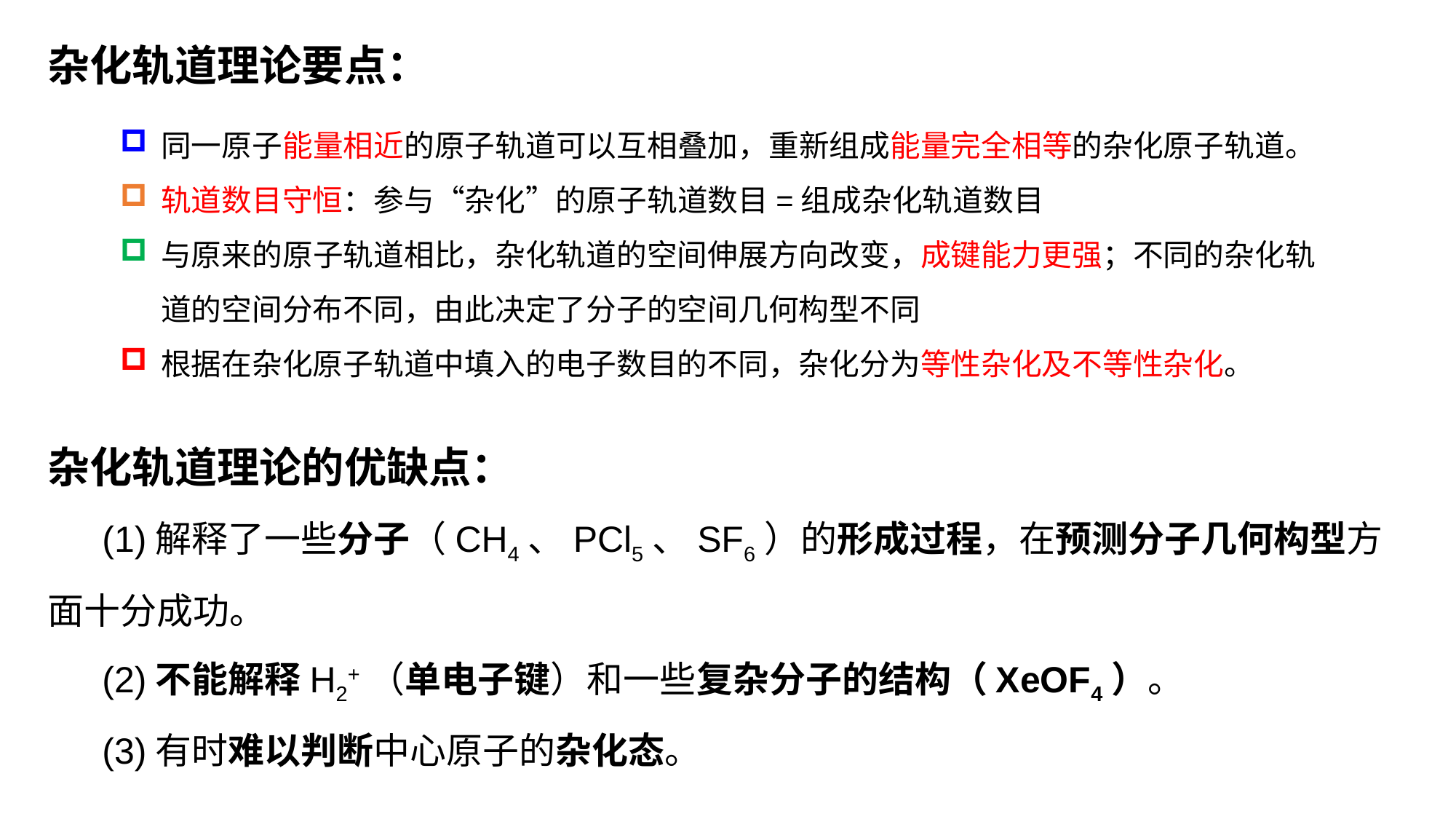

杂化轨道理论要点：
同一原子能量相近的原子轨道可以互相叠加，重新组成能量完全相等的杂化原子轨道。
轨道数目守恒：参与“杂化”的原子轨道数目=组成杂化轨道数目
与原来的原子轨道相比，杂化轨道的空间伸展方向改变，成键能力更强；不同的杂化轨道的空间分布不同，由此决定了分子的空间几何构型不同
根据在杂化原子轨道中填入的电子数目的不同，杂化分为等性杂化及不等性杂化。
杂化轨道理论的优缺点：
(1)解释了一些分子（CH4、PCl5、SF6）的形成过程，在预测分子几何构型方面十分成功。
(2)不能解释H2+（单电子键）和一些复杂分子的结构（XeOF4）。
(3)有时难以判断中心原子的杂化态。